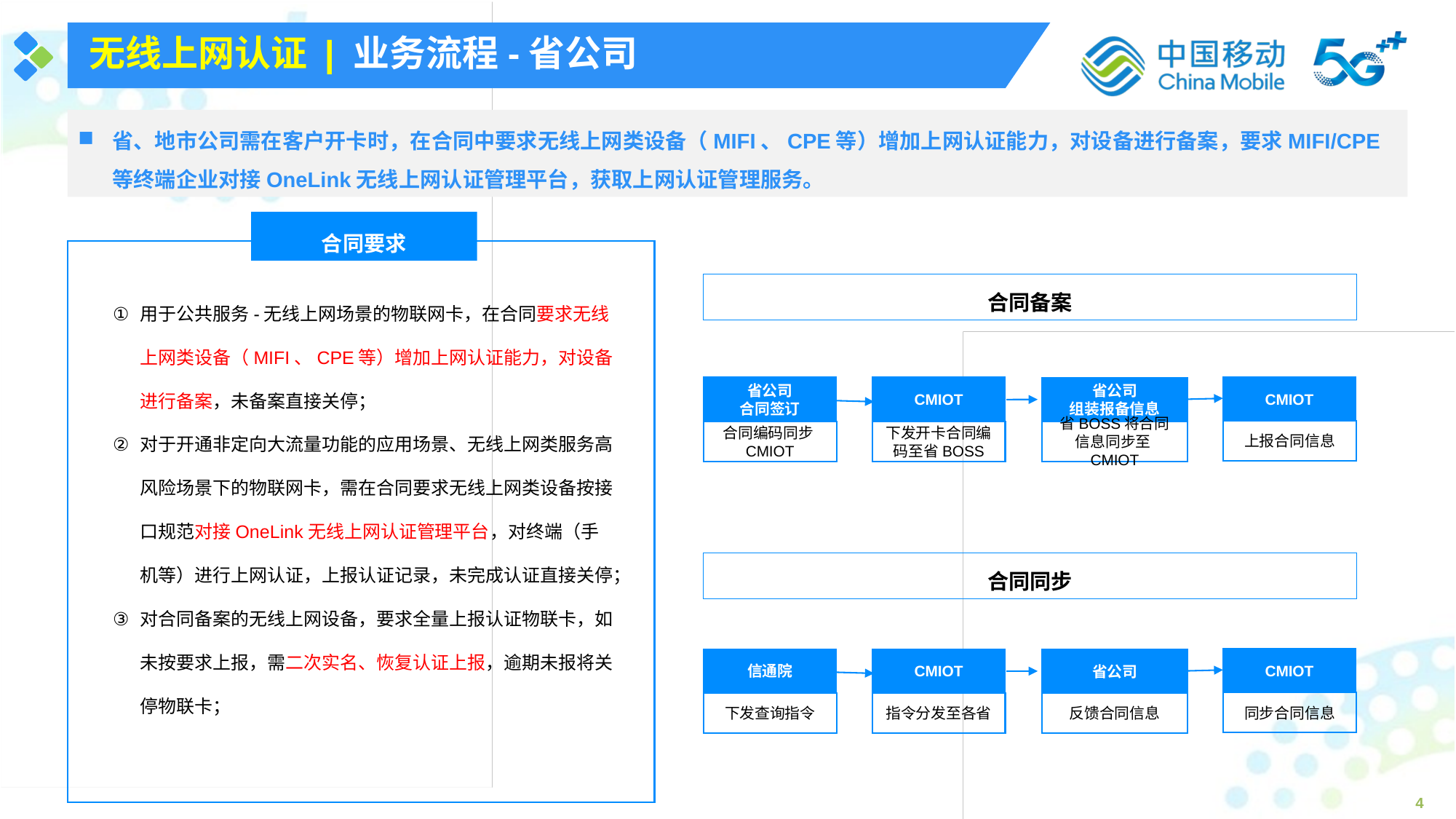

无线上网认证 | 业务流程-省公司

省、地市公司需在客户开卡时，在合同中要求无线上网类设备（MIFI、CPE等）增加上网认证能力，对设备进行备案，要求MIFI/CPE等终端企业对接OneLink无线上网认证管理平台，获取上网认证管理服务。
合同要求

合同备案
用于公共服务-无线上网场景的物联网卡，在合同要求无线上网类设备（MIFI、CPE等）增加上网认证能力，对设备进行备案，未备案直接关停；
对于开通非定向大流量功能的应用场景、无线上网类服务高风险场景下的物联网卡，需在合同要求无线上网类设备按接口规范对接OneLink无线上网认证管理平台，对终端（手机等）进行上网认证，上报认证记录，未完成认证直接关停；
对合同备案的无线上网设备，要求全量上报认证物联卡，如未按要求上报，需二次实名、恢复认证上报，逾期未报将关停物联卡；

CMIOT
省公司
合同签订
CMIOT
省公司
组装报备信息
上报合同信息
合同编码同步CMIOT
下发开卡合同编码至省BOSS
省BOSS将合同信息同步至CMIOT
合同同步
CMIOT
信通院
CMIOT
省公司
同步合同信息
下发查询指令
指令分发至各省
反馈合同信息